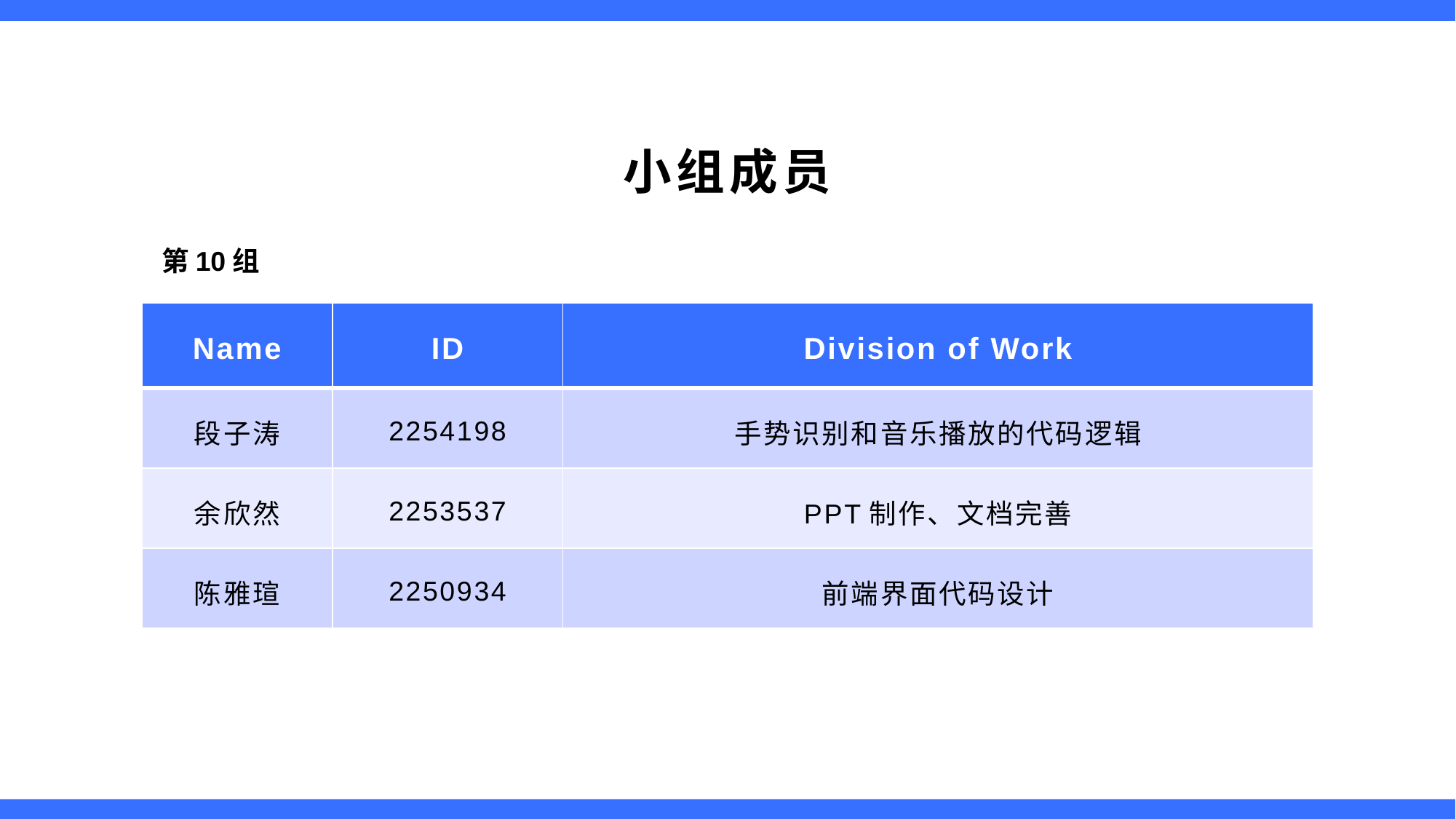

# 小组成员
第10组
| Name | ID | Division of Work |
| --- | --- | --- |
| 段子涛 | 2254198 | 手势识别和音乐播放的代码逻辑 |
| 余欣然 | 2253537 | PPT制作、文档完善 |
| 陈雅瑄 | 2250934 | 前端界面代码设计 |